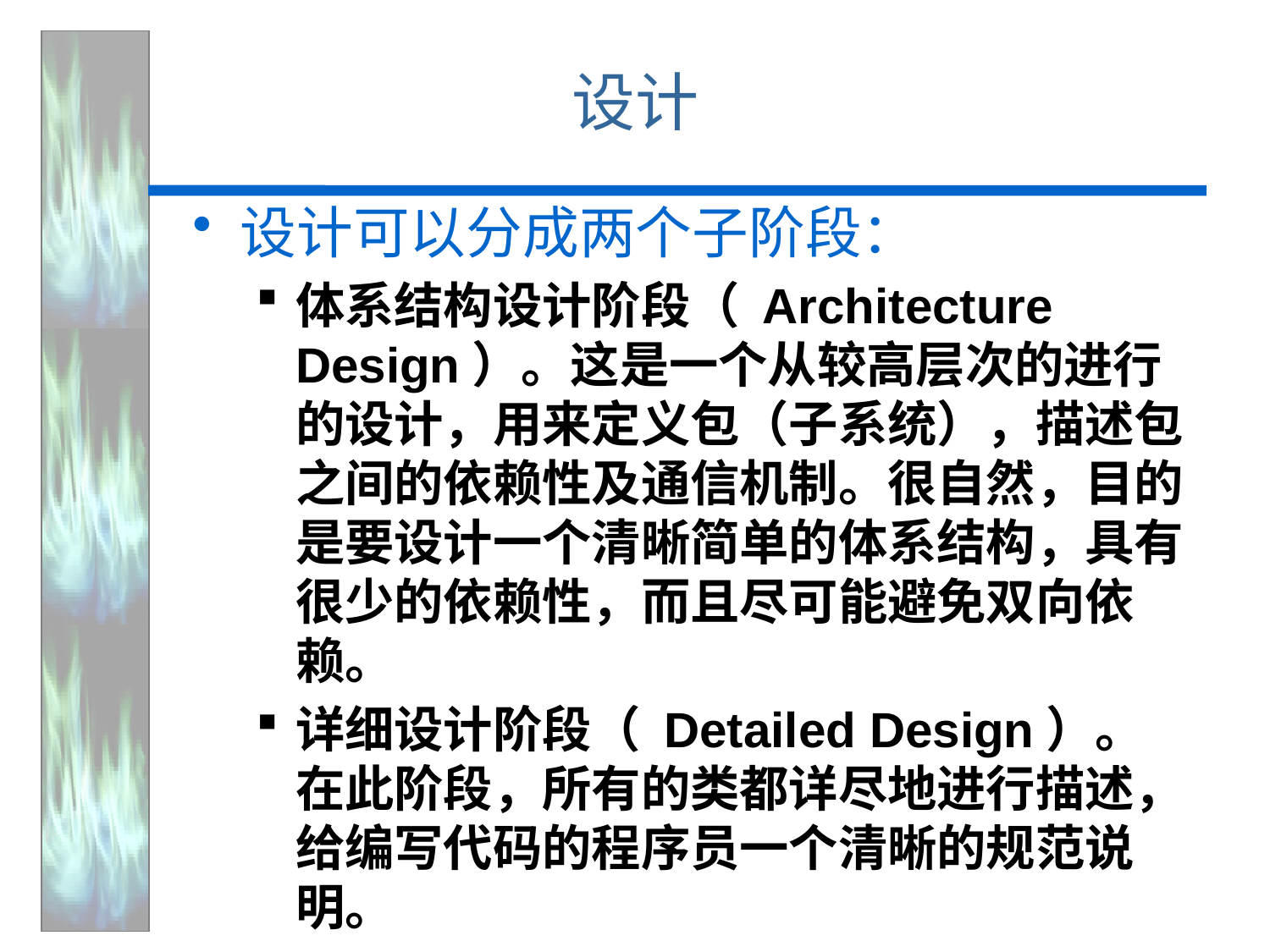

# 设计
设计可以分成两个子阶段：
体系结构设计阶段（ Architecture Design）。这是一个从较高层次的进行的设计，用来定义包（子系统），描述包之间的依赖性及通信机制。很自然，目的是要设计一个清晰简单的体系结构，具有很少的依赖性，而且尽可能避免双向依赖。
详细设计阶段（ Detailed Design）。在此阶段，所有的类都详尽地进行描述，给编写代码的程序员一个清晰的规范说明。